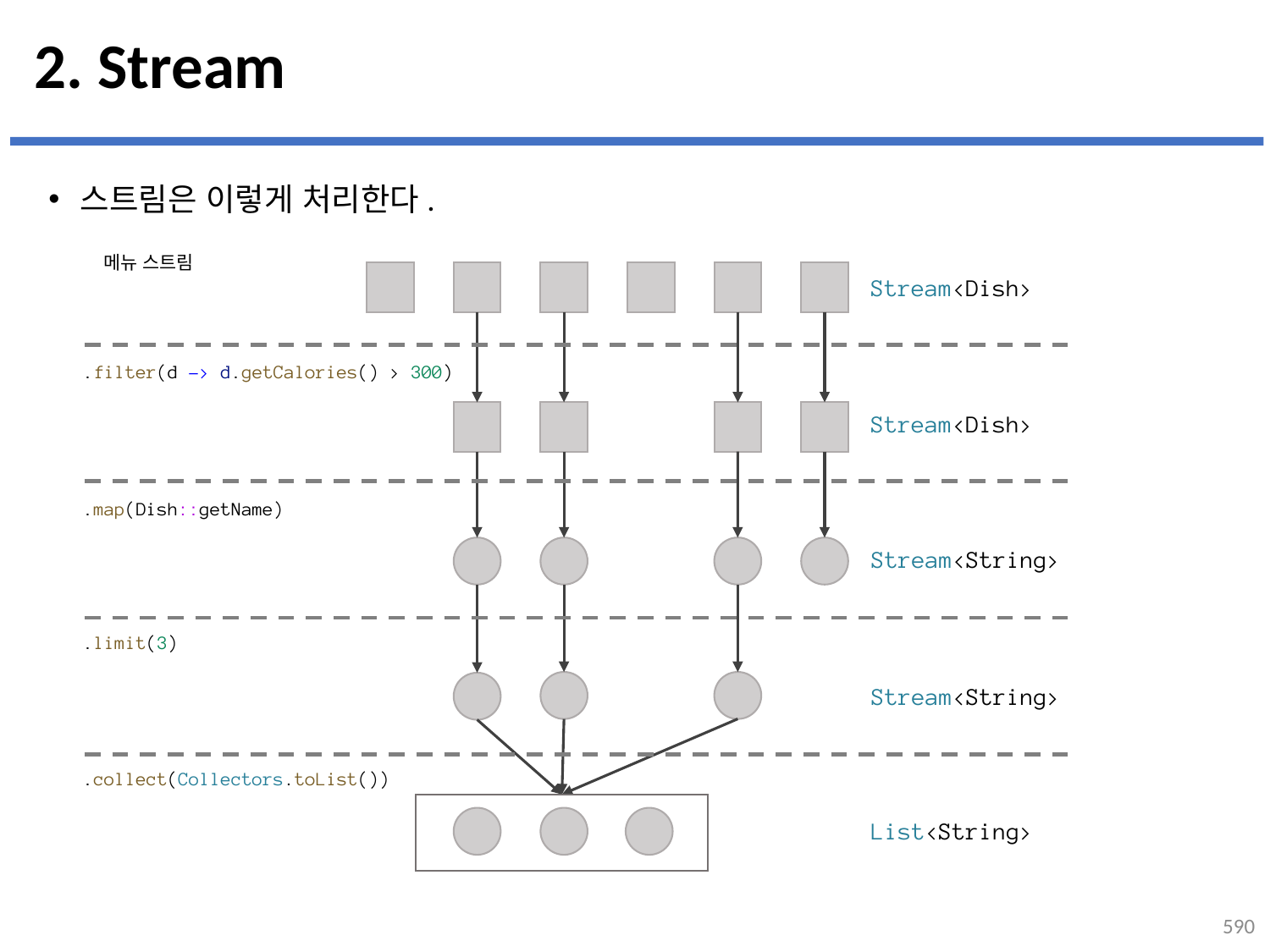

# 2. Stream
스트림은 이렇게 처리한다.

메뉴 스트림

Stream<Dish>
.filter(d -> d.getCalories() > 300)

Stream<Dish>
.map(Dish::getName)

Stream<String>
.limit(3)

Stream<String>
.collect(Collectors.toList())

List<String>
590